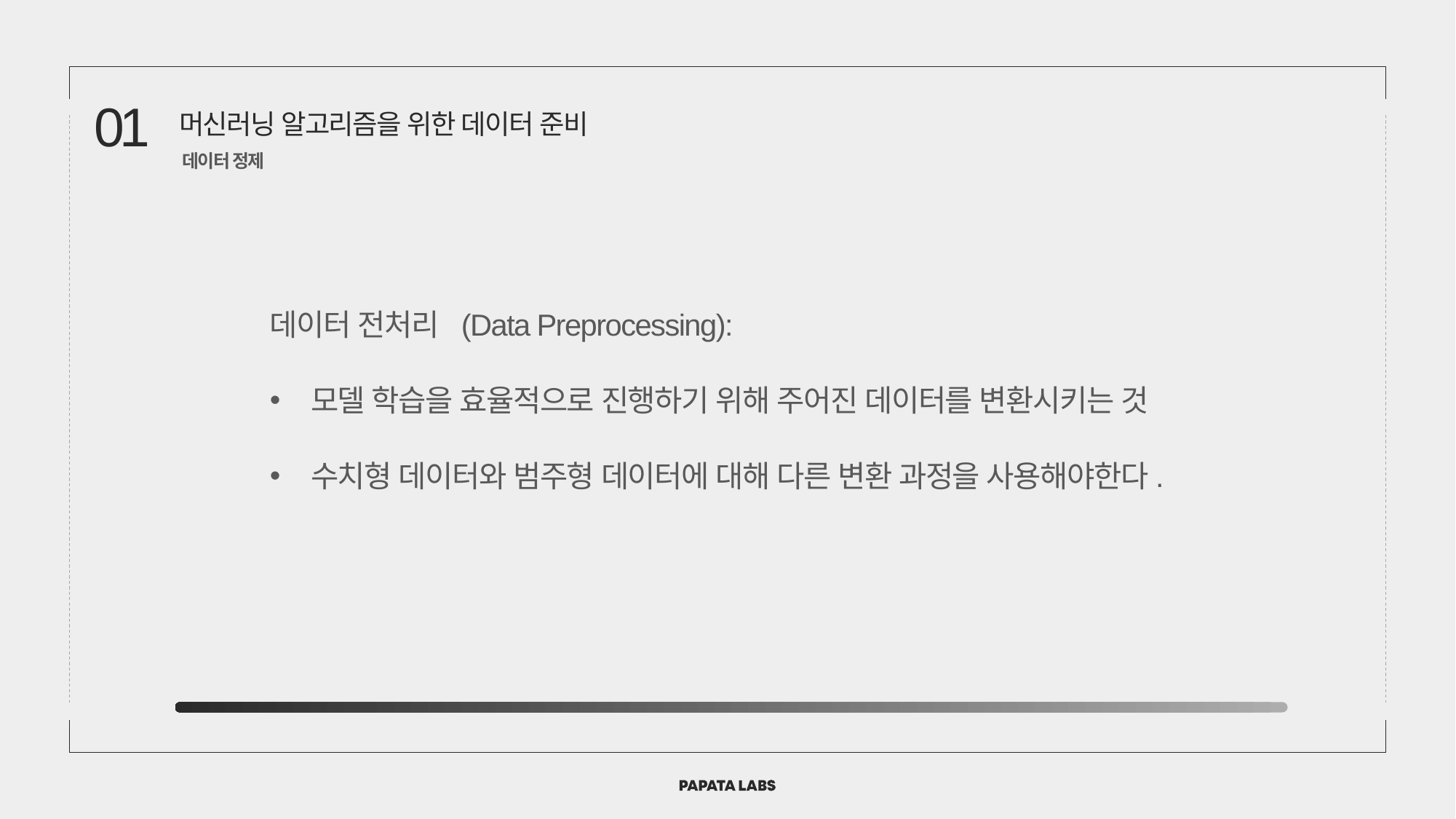

01
머신러닝 알고리즘을 위한 데이터 준비
데이터 정제
데이터 전처리  (Data Preprocessing):
모델 학습을 효율적으로 진행하기 위해 주어진 데이터를 변환시키는 것
수치형 데이터와 범주형 데이터에 대해 다른 변환 과정을 사용해야한다.